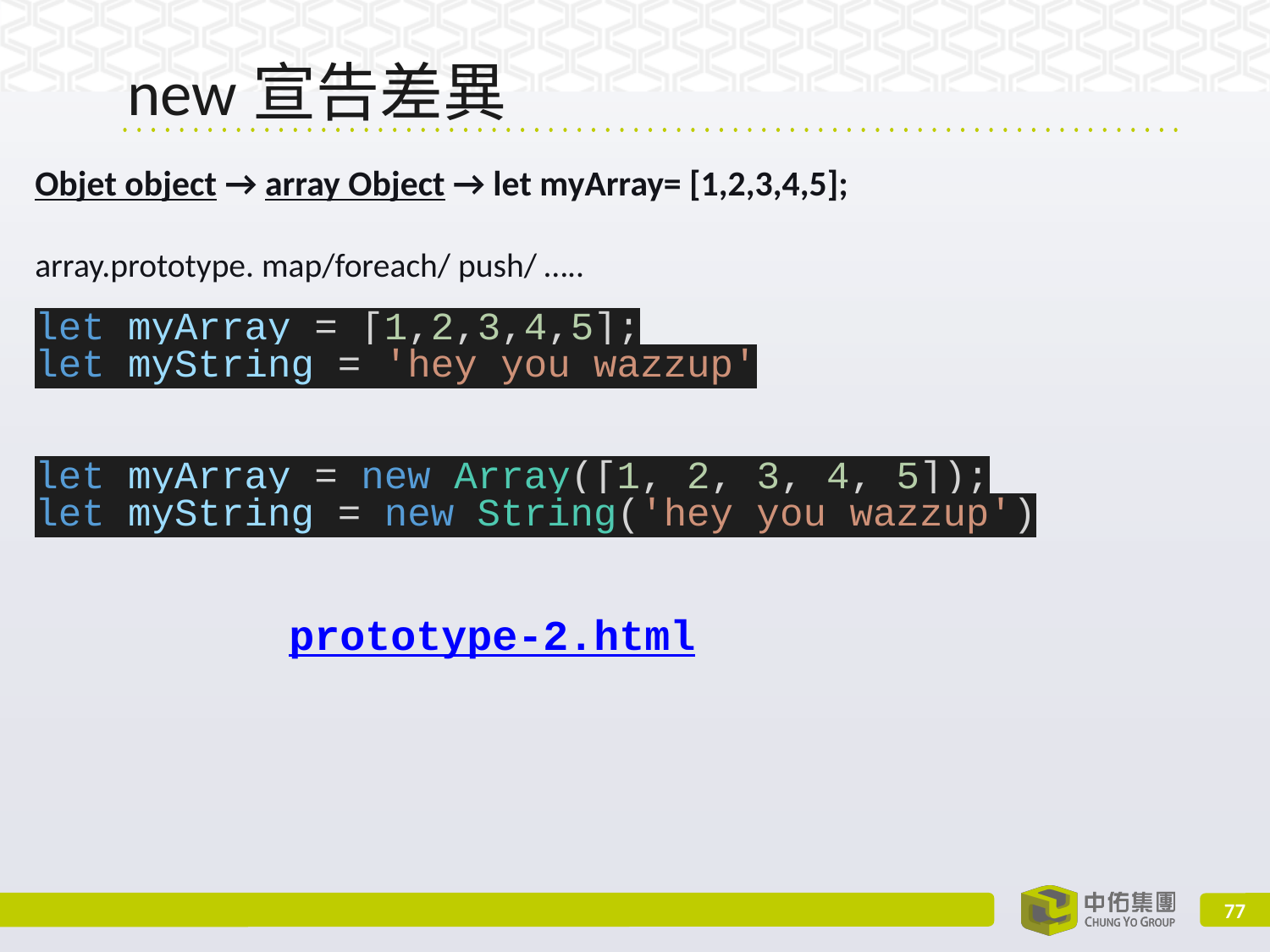

# new宣告差異
Objet object → array Object → let myArray= [1,2,3,4,5];

array.prototype. map/foreach/ push/ …..

let myArray = [1,2,3,4,5];
let myString = 'hey you wazzup'

let myArray = new Array([1, 2, 3, 4, 5]);
let myString = new String('hey you wazzup')

											prototype-2.html

77